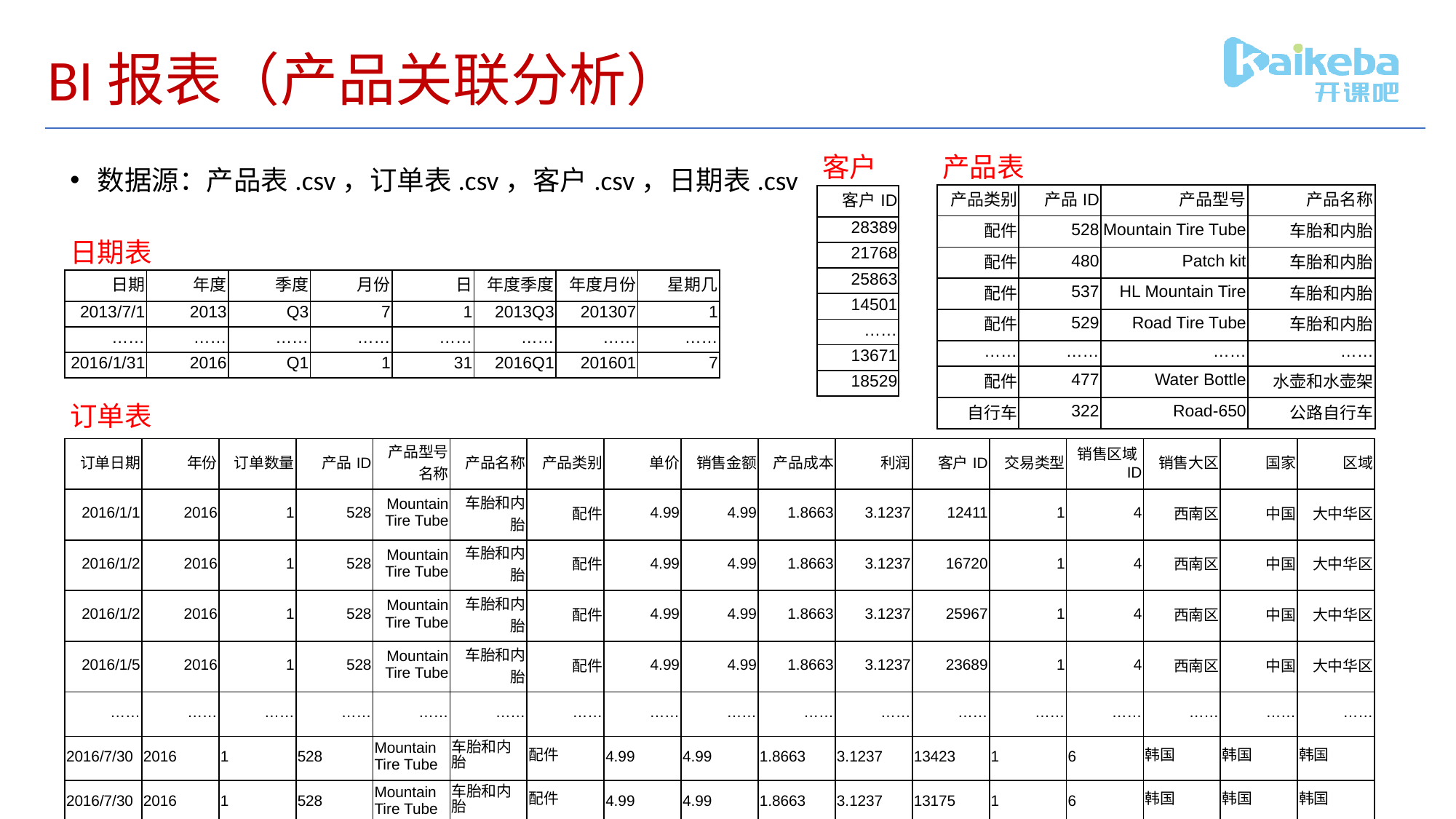

# BI报表（产品关联分析）
客户
产品表
数据源：产品表.csv，订单表.csv，客户.csv，日期表.csv

| 产品类别 | 产品ID | 产品型号 | 产品名称 |
| --- | --- | --- | --- |
| 配件 | 528 | Mountain Tire Tube | 车胎和内胎 |
| 配件 | 480 | Patch kit | 车胎和内胎 |
| 配件 | 537 | HL Mountain Tire | 车胎和内胎 |
| 配件 | 529 | Road Tire Tube | 车胎和内胎 |
| …… | …… | …… | …… |
| 配件 | 477 | Water Bottle | 水壶和水壶架 |
| 自行车 | 322 | Road-650 | 公路自行车 |
| 客户ID |
| --- |
| 28389 |
| 21768 |
| 25863 |
| 14501 |
| …… |
| 13671 |
| 18529 |
日期表
| 日期 | 年度 | 季度 | 月份 | 日 | 年度季度 | 年度月份 | 星期几 |
| --- | --- | --- | --- | --- | --- | --- | --- |
| 2013/7/1 | 2013 | Q3 | 7 | 1 | 2013Q3 | 201307 | 1 |
| …… | …… | …… | …… | …… | …… | …… | …… |
| 2016/1/31 | 2016 | Q1 | 1 | 31 | 2016Q1 | 201601 | 7 |
订单表
| 订单日期 | 年份 | 订单数量 | 产品ID | 产品型号名称 | 产品名称 | 产品类别 | 单价 | 销售金额 | 产品成本 | 利润 | 客户ID | 交易类型 | 销售区域ID | 销售大区 | 国家 | 区域 |
| --- | --- | --- | --- | --- | --- | --- | --- | --- | --- | --- | --- | --- | --- | --- | --- | --- |
| 2016/1/1 | 2016 | 1 | 528 | Mountain Tire Tube | 车胎和内胎 | 配件 | 4.99 | 4.99 | 1.8663 | 3.1237 | 12411 | 1 | 4 | 西南区 | 中国 | 大中华区 |
| 2016/1/2 | 2016 | 1 | 528 | Mountain Tire Tube | 车胎和内胎 | 配件 | 4.99 | 4.99 | 1.8663 | 3.1237 | 16720 | 1 | 4 | 西南区 | 中国 | 大中华区 |
| 2016/1/2 | 2016 | 1 | 528 | Mountain Tire Tube | 车胎和内胎 | 配件 | 4.99 | 4.99 | 1.8663 | 3.1237 | 25967 | 1 | 4 | 西南区 | 中国 | 大中华区 |
| 2016/1/5 | 2016 | 1 | 528 | Mountain Tire Tube | 车胎和内胎 | 配件 | 4.99 | 4.99 | 1.8663 | 3.1237 | 23689 | 1 | 4 | 西南区 | 中国 | 大中华区 |
| …… | …… | …… | …… | …… | …… | …… | …… | …… | …… | …… | …… | …… | …… | …… | …… | …… |
| 2016/7/30 | 2016 | 1 | 528 | Mountain Tire Tube | 车胎和内胎 | 配件 | 4.99 | 4.99 | 1.8663 | 3.1237 | 13423 | 1 | 6 | 韩国 | 韩国 | 韩国 |
| 2016/7/30 | 2016 | 1 | 528 | Mountain Tire Tube | 车胎和内胎 | 配件 | 4.99 | 4.99 | 1.8663 | 3.1237 | 13175 | 1 | 6 | 韩国 | 韩国 | 韩国 |